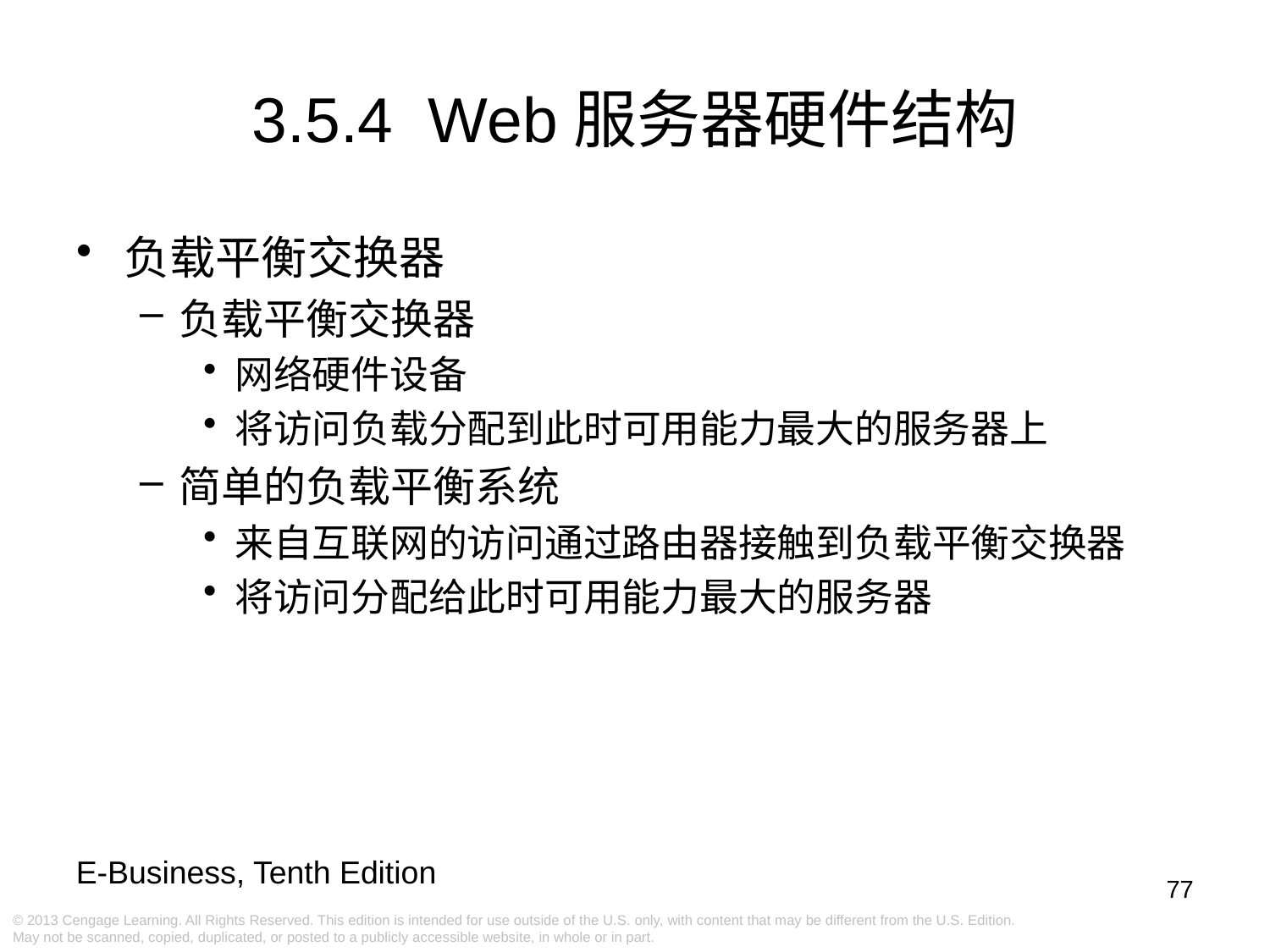

3.5.4  Web服务器硬件结构
负载平衡交换器
负载平衡交换器
网络硬件设备
将访问负载分配到此时可用能力最大的服务器上
简单的负载平衡系统
来自互联网的访问通过路由器接触到负载平衡交换器
将访问分配给此时可用能力最大的服务器
77